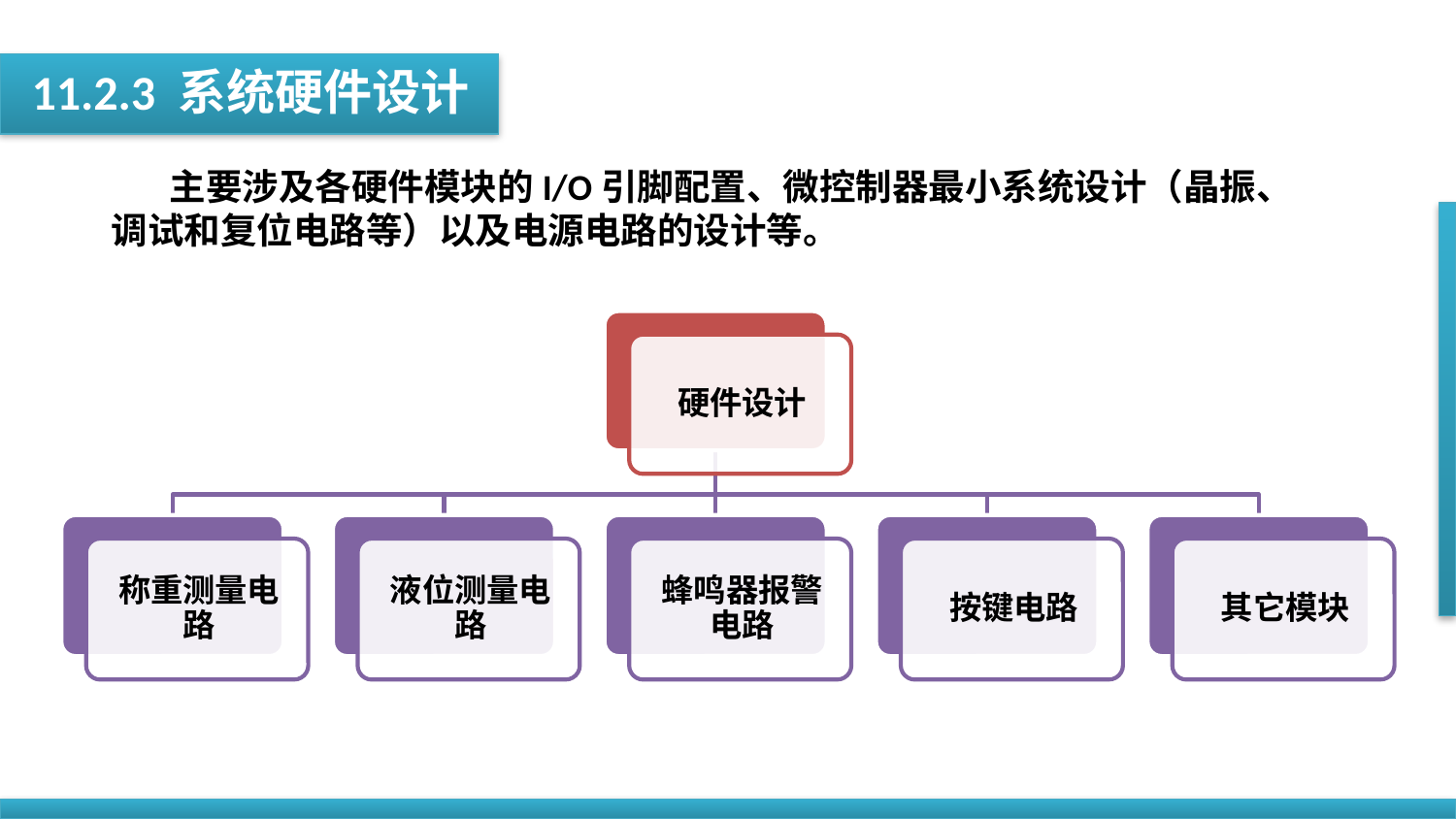

11.2.3 系统硬件设计
      主要涉及各硬件模块的I/O引脚配置、微控制器最小系统设计（晶振、调试和复位电路等）以及电源电路的设计等。
硬件设计
称重测量电路
液位测量电路
蜂鸣器报警电路
按键电路
其它模块